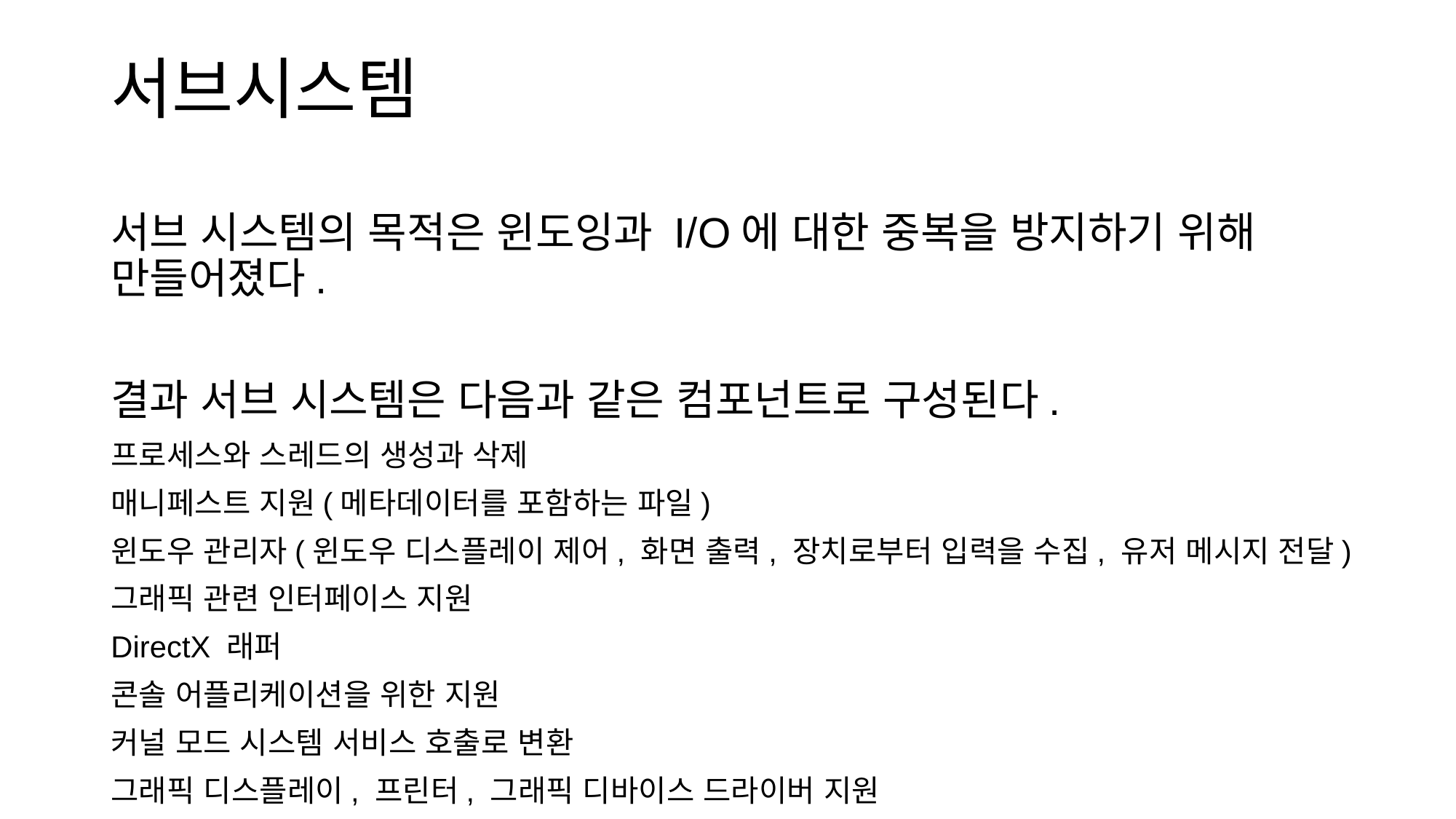

# 서브시스템

서브 시스템의 목적은 윈도잉과 I/O에 대한 중복을 방지하기 위해 만들어졌다.

결과 서브 시스템은 다음과 같은 컴포넌트로 구성된다.
프로세스와 스레드의 생성과 삭제
매니페스트 지원(메타데이터를 포함하는 파일)
윈도우 관리자(윈도우 디스플레이 제어, 화면 출력, 장치로부터 입력을 수집, 유저 메시지 전달)
그래픽 관련 인터페이스 지원
DirectX 래퍼
콘솔 어플리케이션을 위한 지원
커널 모드 시스템 서비스 호출로 변환
그래픽 디스플레이, 프린터, 그래픽 디바이스 드라이버 지원